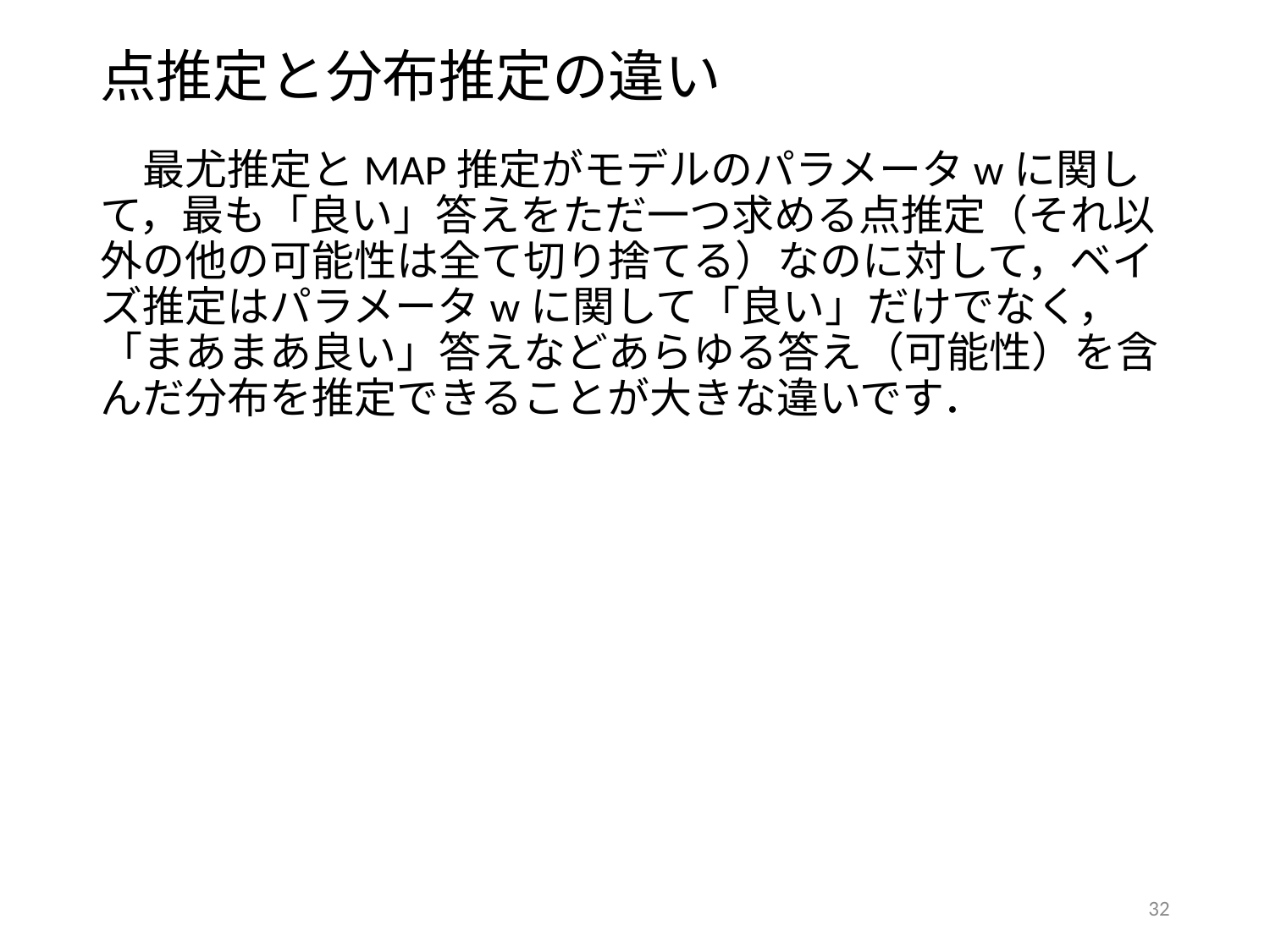

# 点推定と分布推定の違い
　最尤推定とMAP推定がモデルのパラメータwに関して，最も「良い」答えをただ一つ求める点推定（それ以外の他の可能性は全て切り捨てる）なのに対して，ベイズ推定はパラメータwに関して「良い」だけでなく，「まあまあ良い」答えなどあらゆる答え（可能性）を含んだ分布を推定できることが大きな違いです．
32